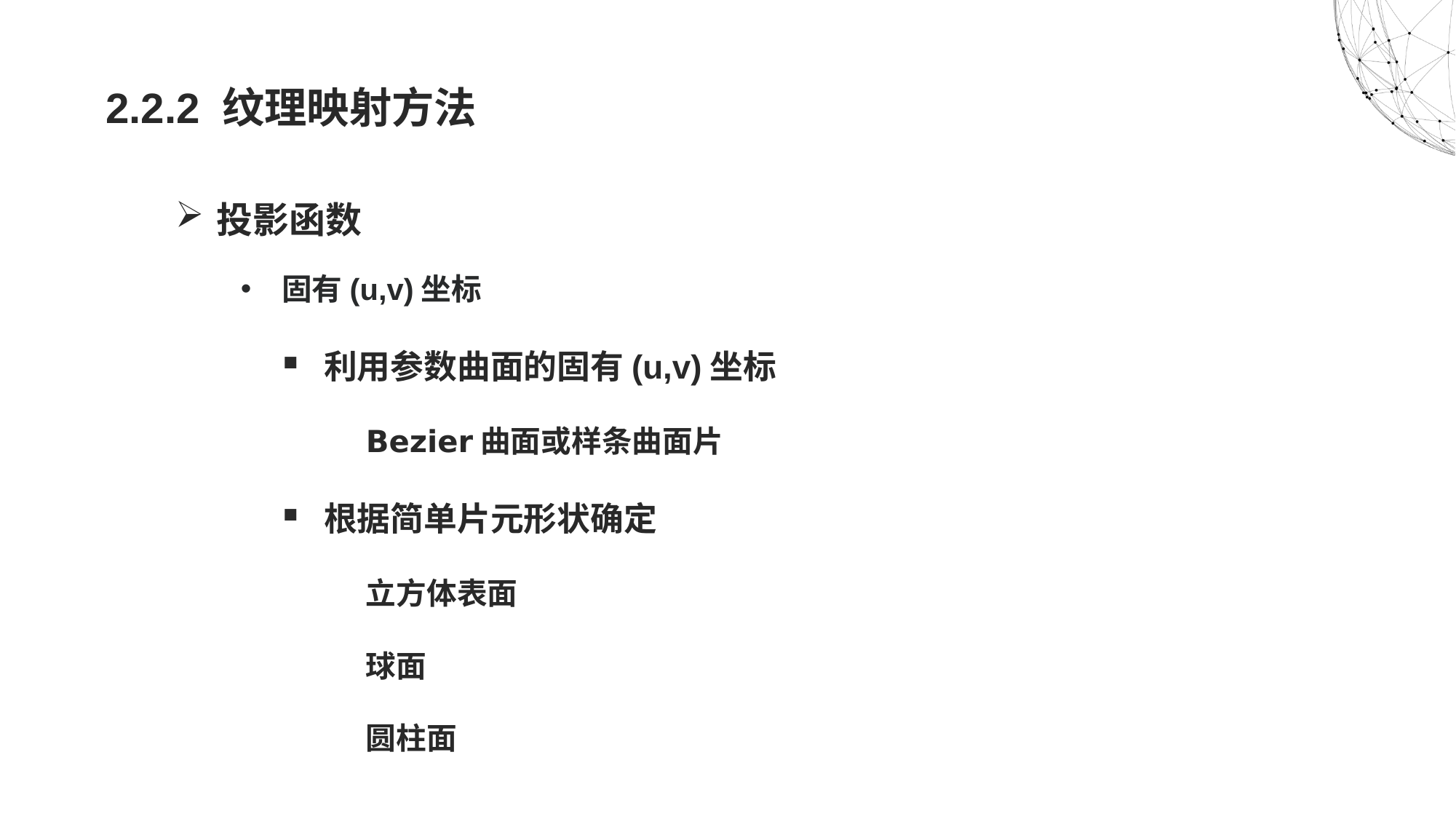

# 2.2.2 纹理映射方法
投影函数
固有(u,v)坐标
利用参数曲面的固有(u,v)坐标
Bezier曲面或样条曲面片
根据简单片元形状确定
立方体表面
球面
圆柱面